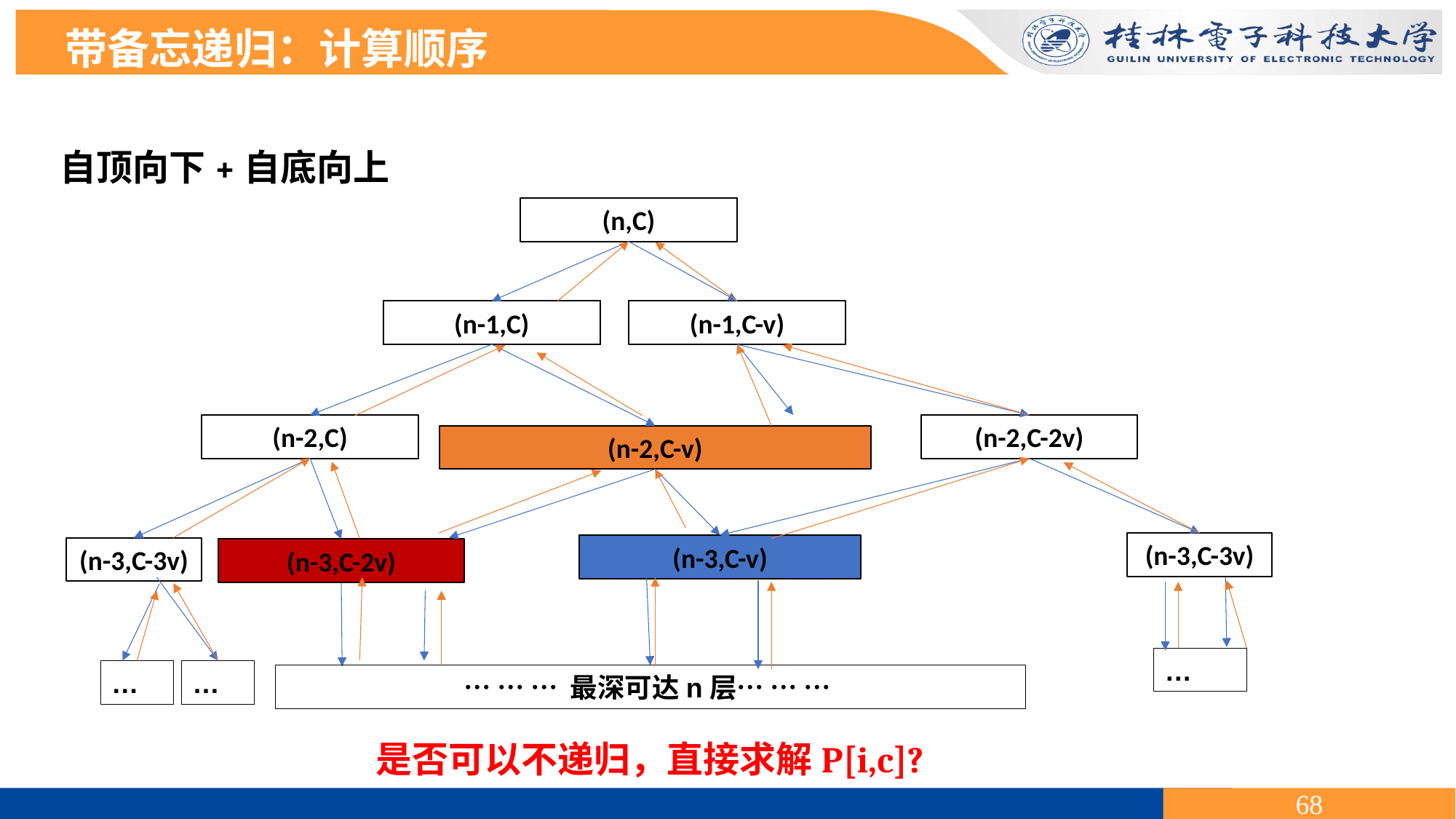

带备忘递归：计算顺序
自顶向下+自底向上
(n,C)
(n-1,C)
(n-1,C-v)
(n-2,C)
(n-2,C-2v)
(n-2,C-v)
(n-3,C-3v)
(n-3,C-v)
(n-3,C-3v)
(n-3,C-2v)
…
…
…
… … … 最深可达n层… … …
是否可以不递归，直接求解P[i,c]?